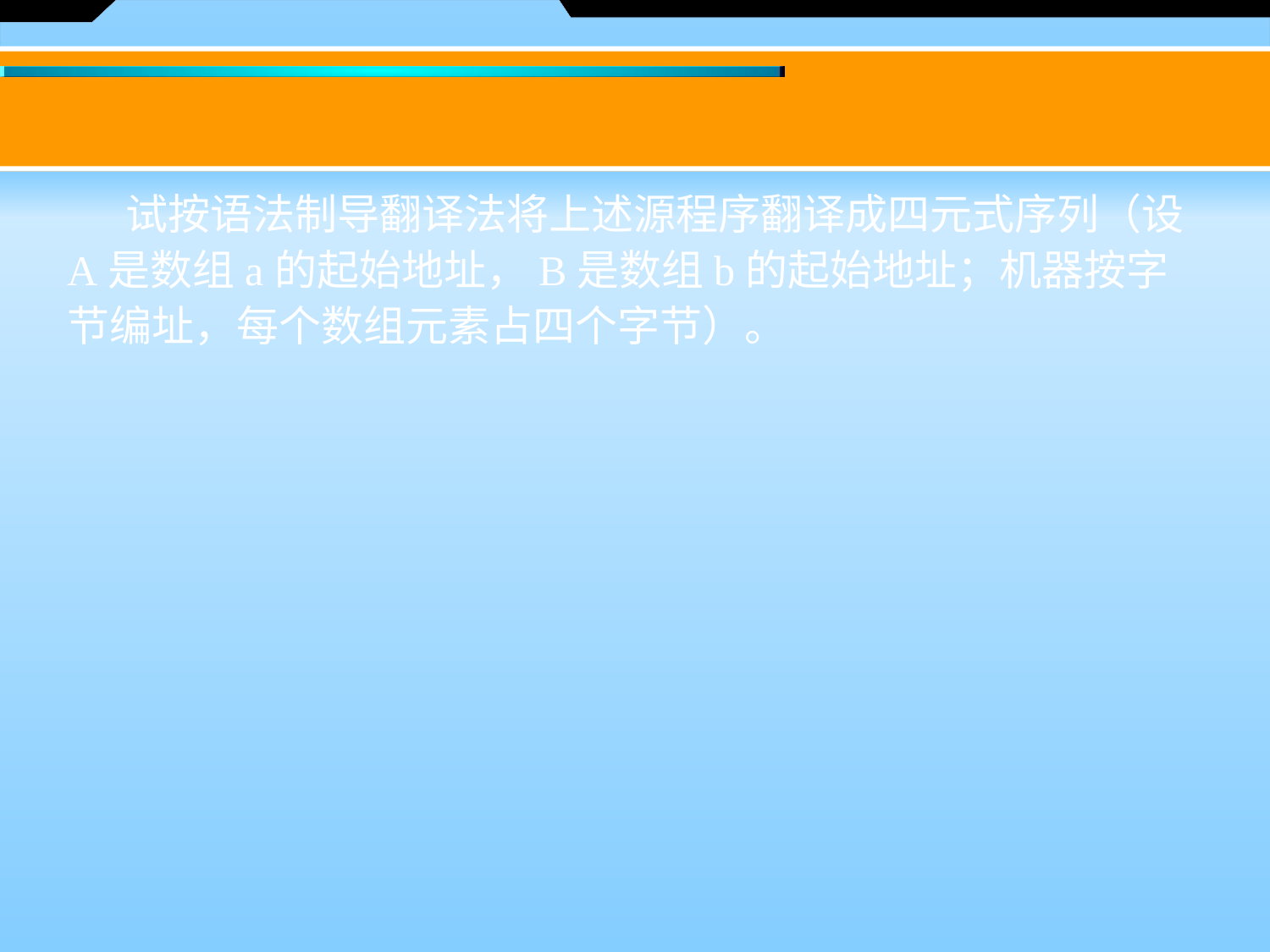

试按语法制导翻译法将上述源程序翻译成四元式序列（设A是数组a的起始地址，B是数组b的起始地址；机器按字节编址，每个数组元素占四个字节）。